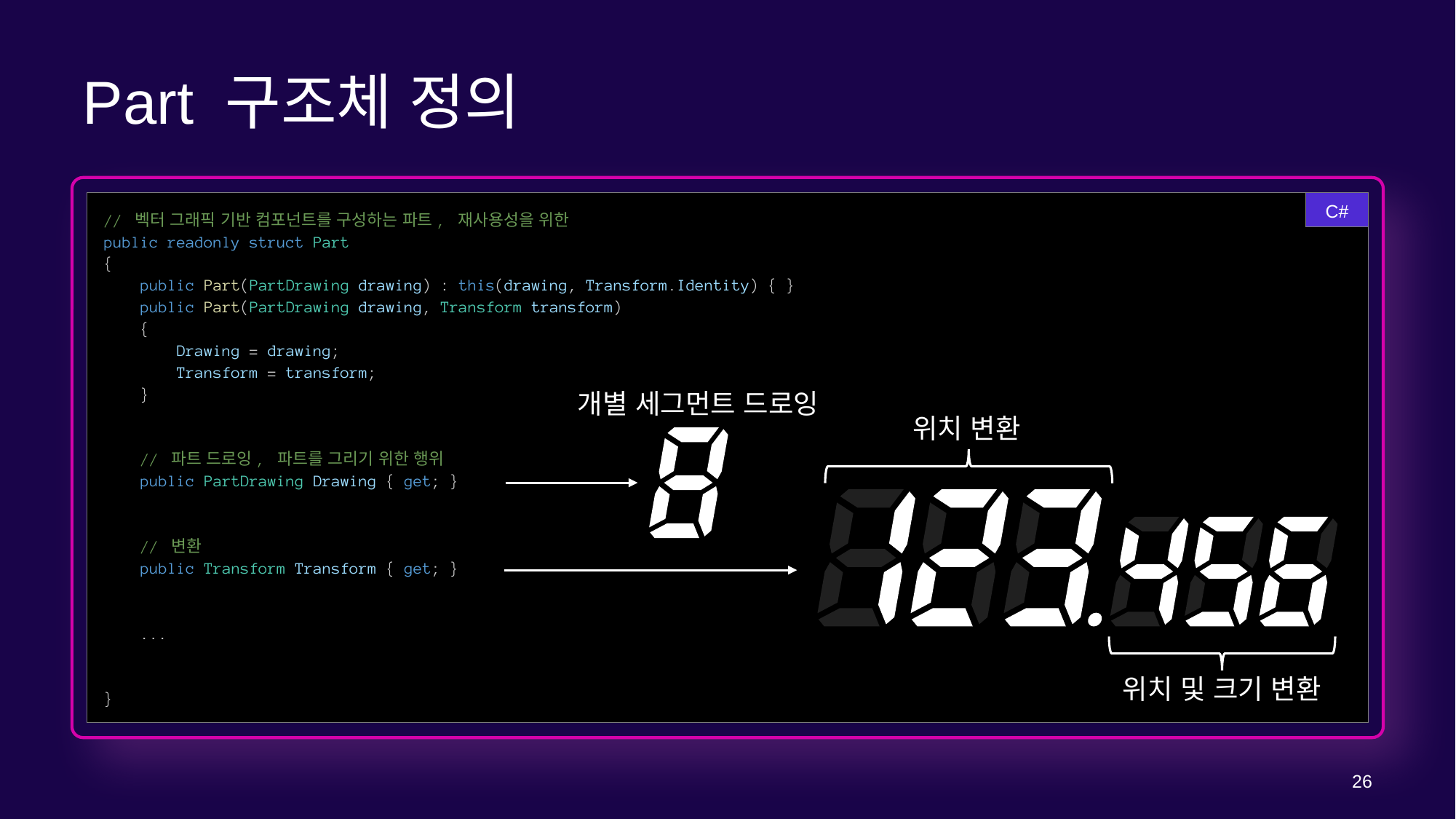

# Part 구조체 정의
C#
// 벡터 그래픽 기반 컴포넌트를 구성하는 파트, 재사용성을 위한
public readonly struct Part
{
    public Part(PartDrawing drawing) : this(drawing, Transform.Identity) { }
    public Part(PartDrawing drawing, Transform transform)
    {
        Drawing = drawing;
        Transform = transform;
    }

    // 파트 드로잉, 파트를 그리기 위한 행위
    public PartDrawing Drawing { get; }

    // 변환
    public Transform Transform { get; }

    ...

}

개별 세그먼트 드로잉
위치 변환

위치 및 크기 변환
26